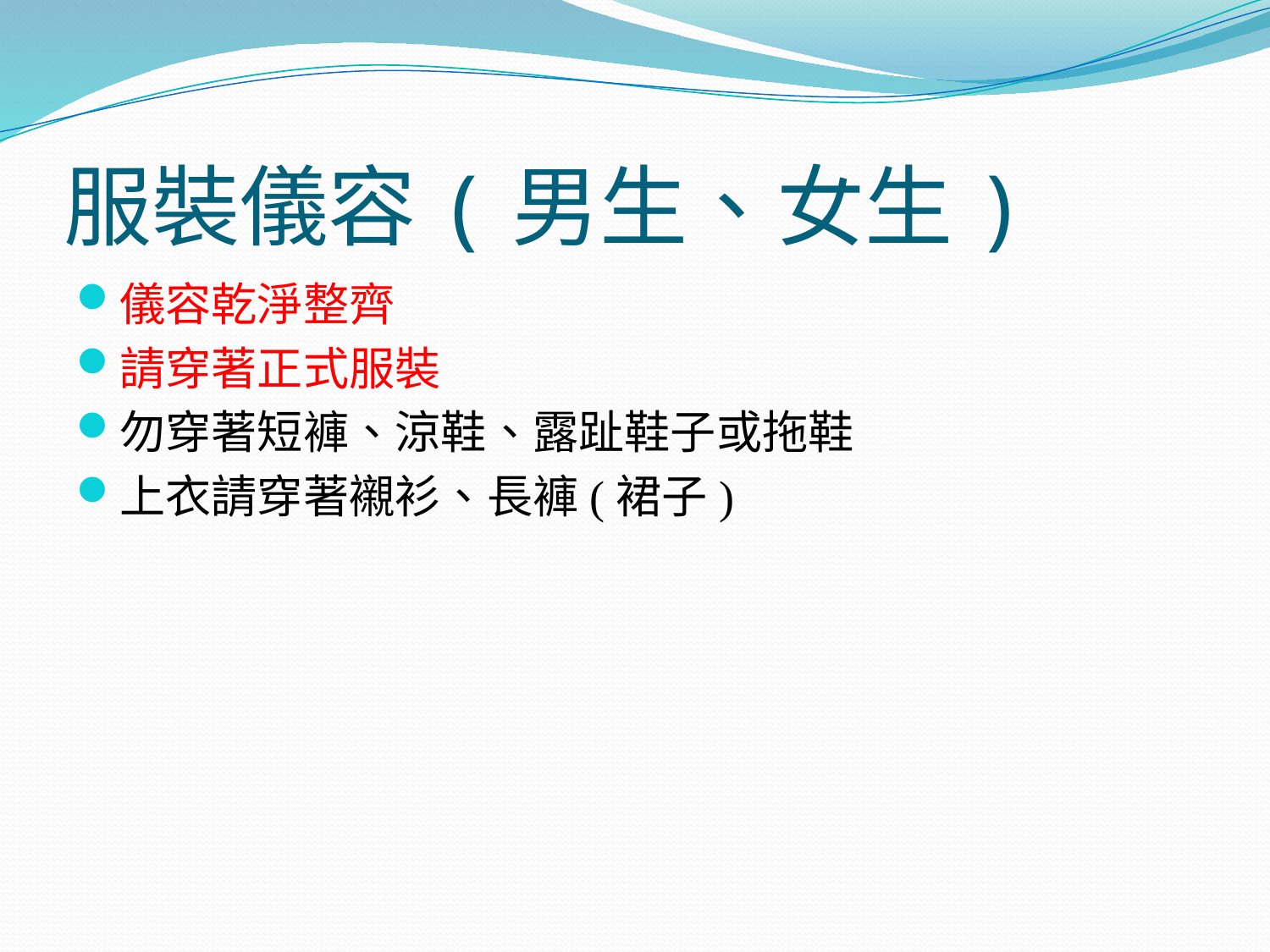

# 服裝儀容(男生、女生)
儀容乾淨整齊
請穿著正式服裝
勿穿著短褲、涼鞋、露趾鞋子或拖鞋
上衣請穿著襯衫、長褲(裙子)